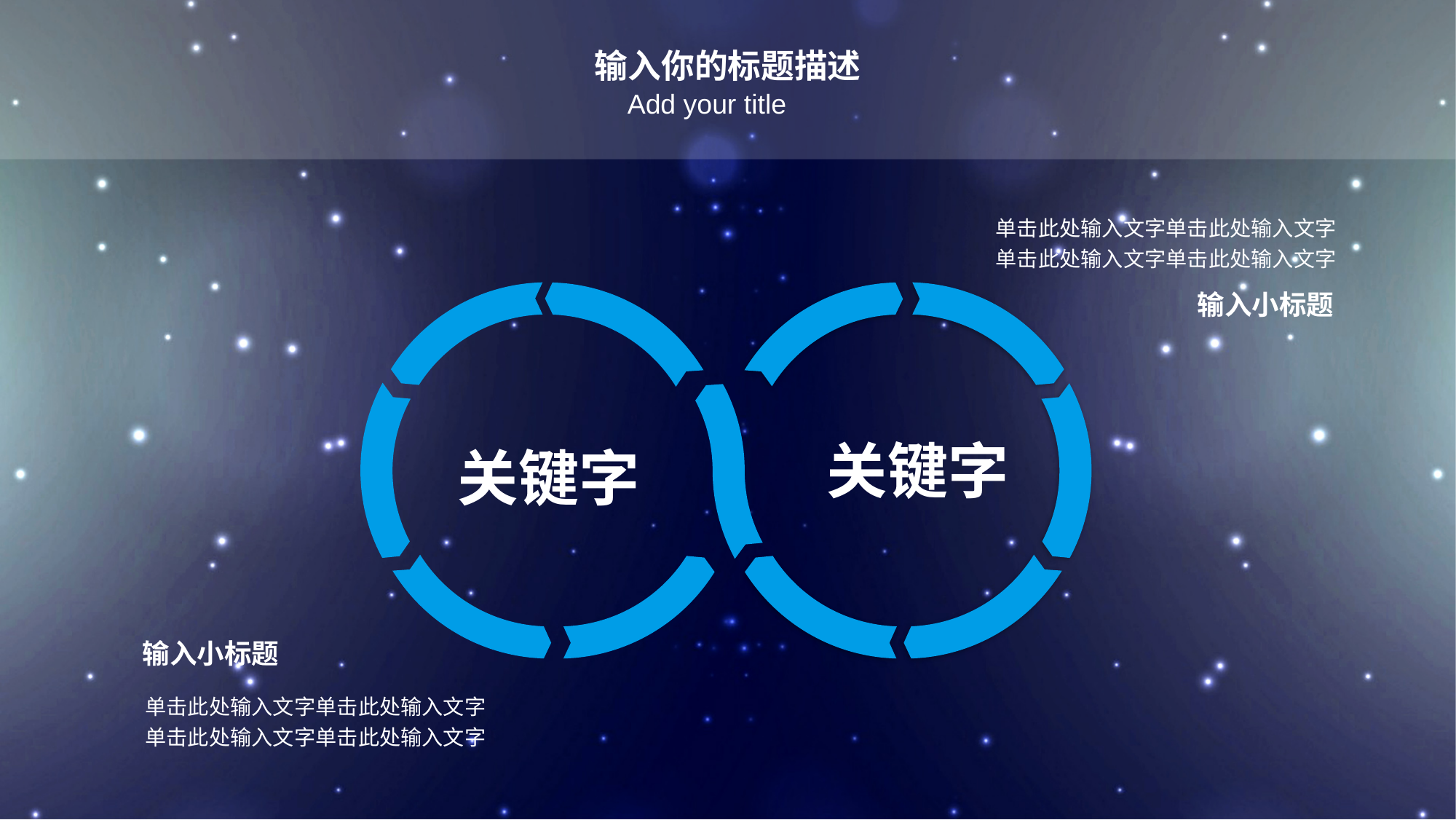

输入你的标题描述
Add your title
单击此处输入文字单击此处输入文字
单击此处输入文字单击此处输入文字
输入小标题

关键字
关键字

输入小标题
单击此处输入文字单击此处输入文字
单击此处输入文字单击此处输入文字